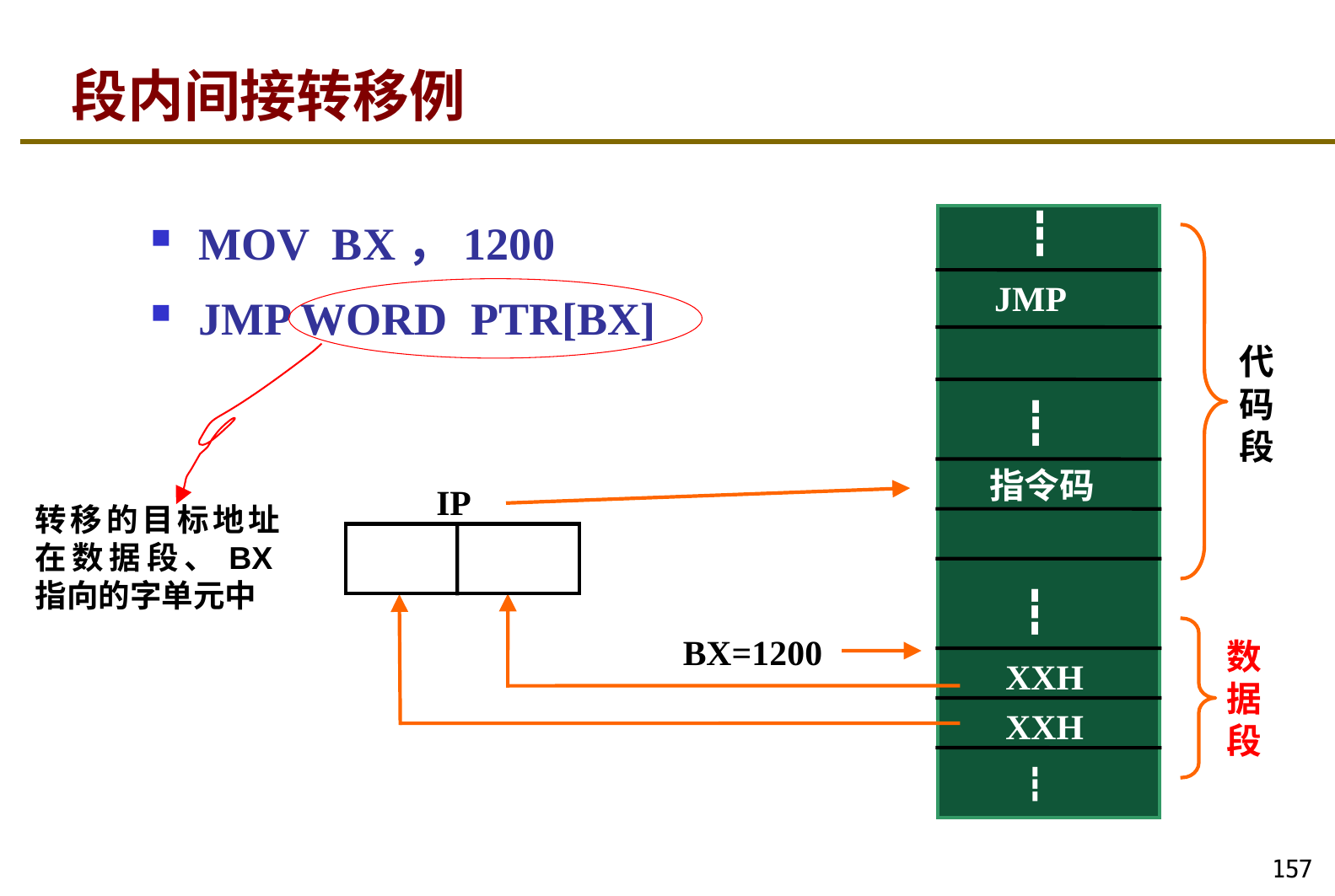

# 段内间接转移例
┇
MOV  BX，1200
JMP WORD  PTR[BX]

JMP

代码段

┇

指令码

IP

转移的目标地址在数据段、BX指向的字单元中

┇

BX=1200
数据段

XXH

XXH

┇
157